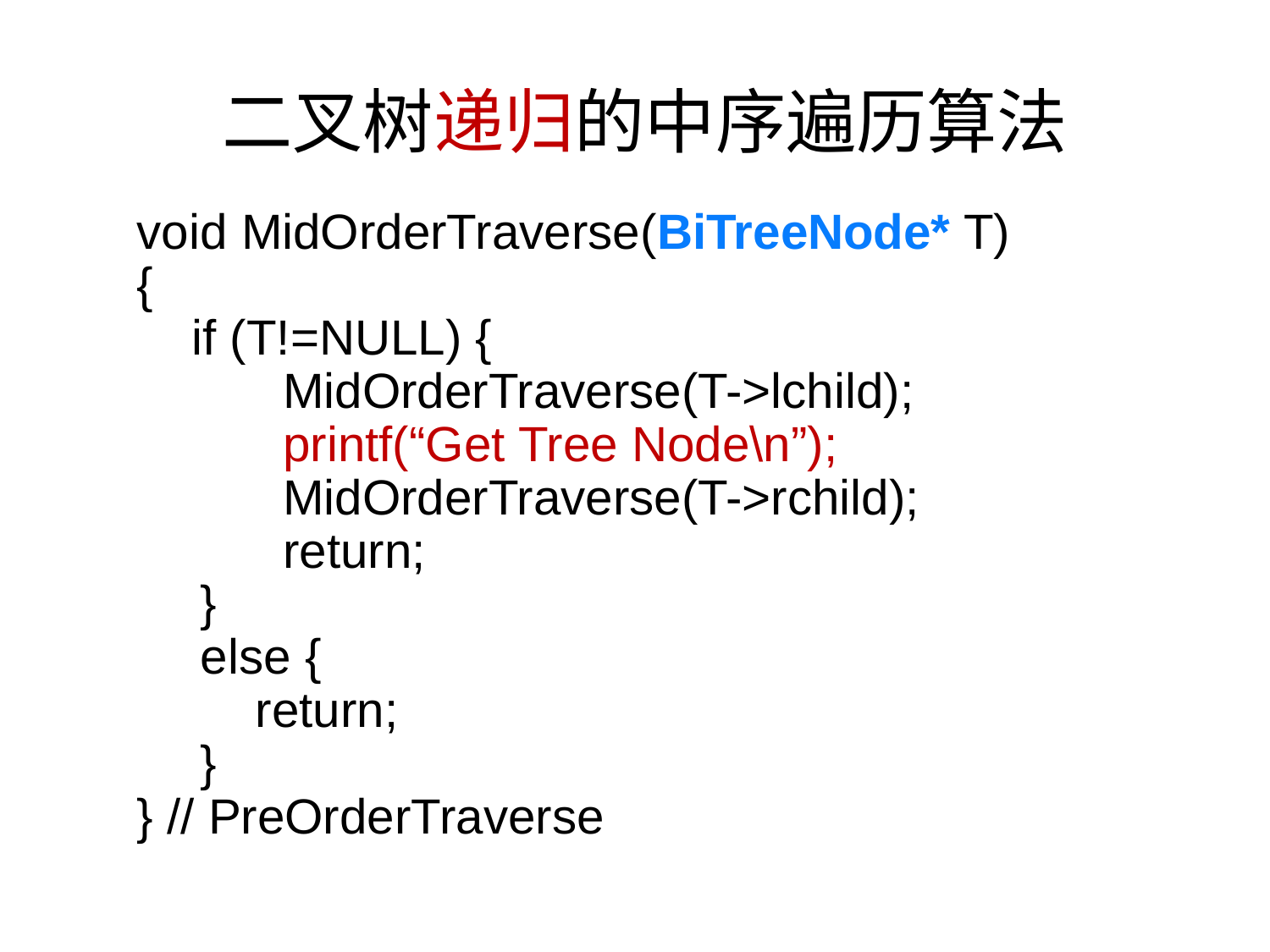

二叉树递归的中序遍历算法
void MidOrderTraverse(BiTreeNode* T)
{
    if (T!=NULL) {
      MidOrderTraverse(T->lchild);
      printf(“Get Tree Node\n”);
      MidOrderTraverse(T->rchild);
      return;
}
else {
    return;
}
} // PreOrderTraverse